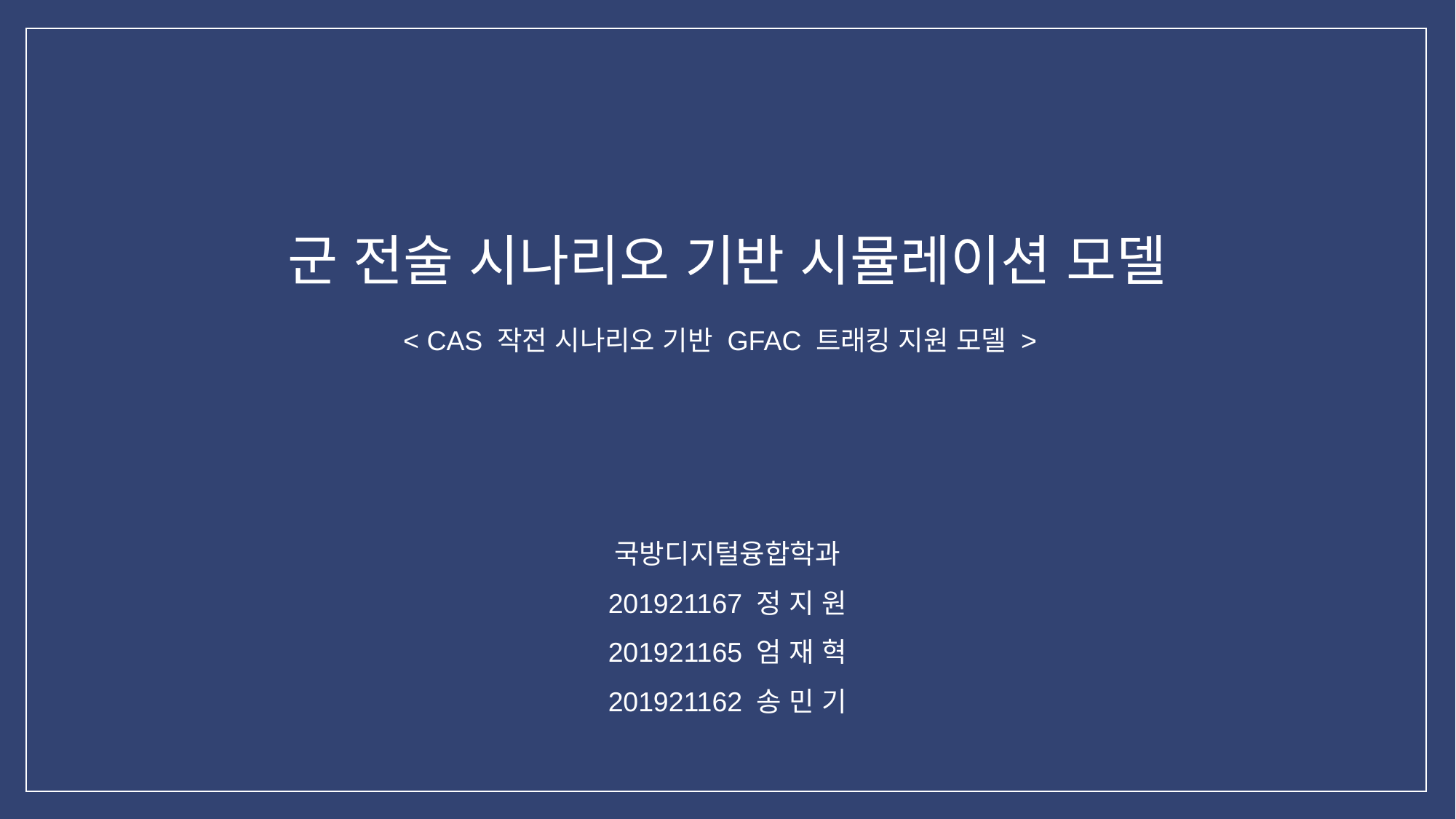

군 전술 시나리오 기반 시뮬레이션 모델
< CAS 작전 시나리오 기반 GFAC 트래킹 지원 모델 >

국방디지털융합학과
201921167 정 지 원
201921165 엄 재 혁
201921162 송 민 기